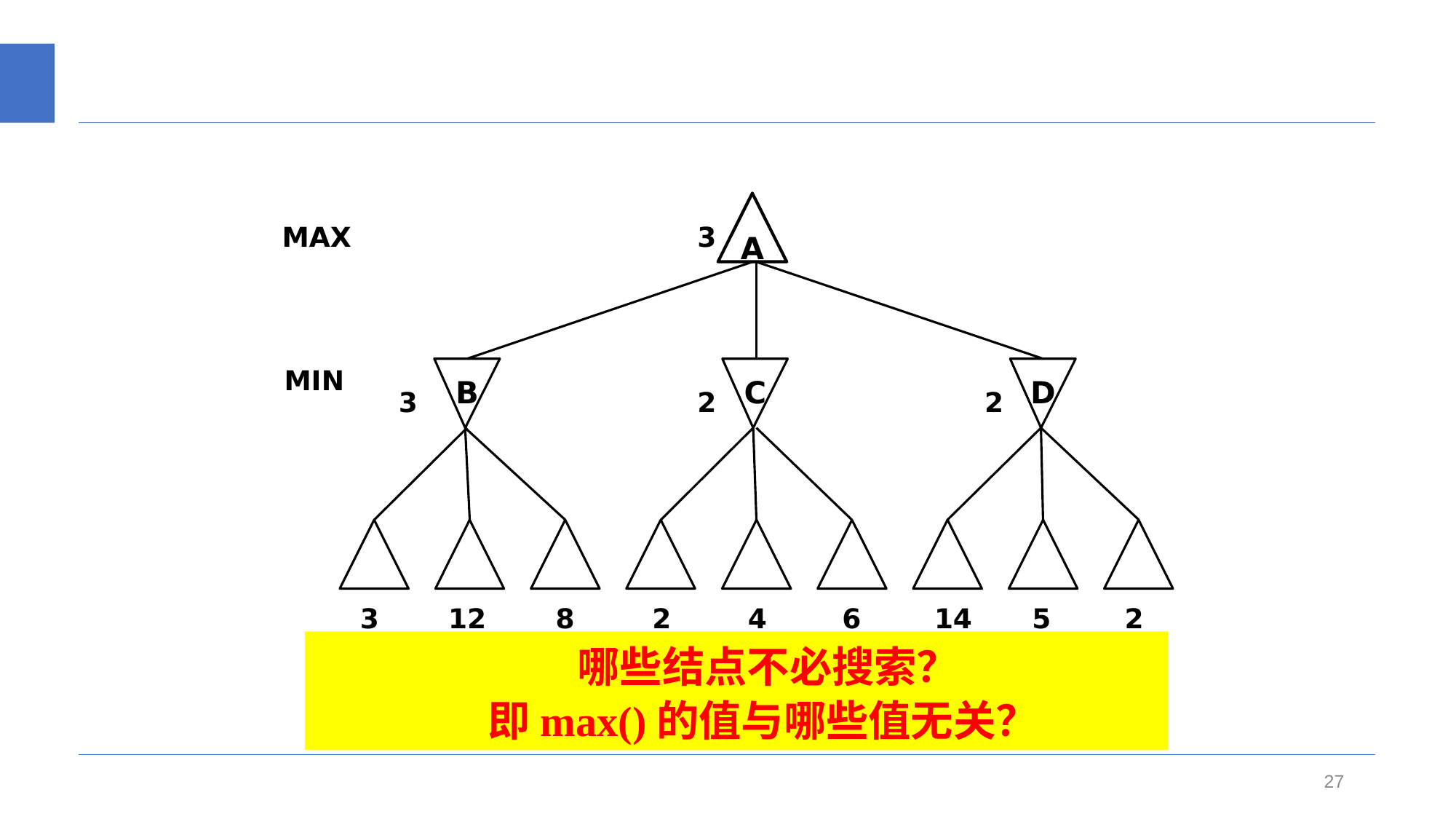

#

MAX

3

A

MIN

B

C

D

3

2

2

3

12

8

2

4

6

14

5

2

哪些结点不必搜索？
即max()的值与哪些值无关？
27